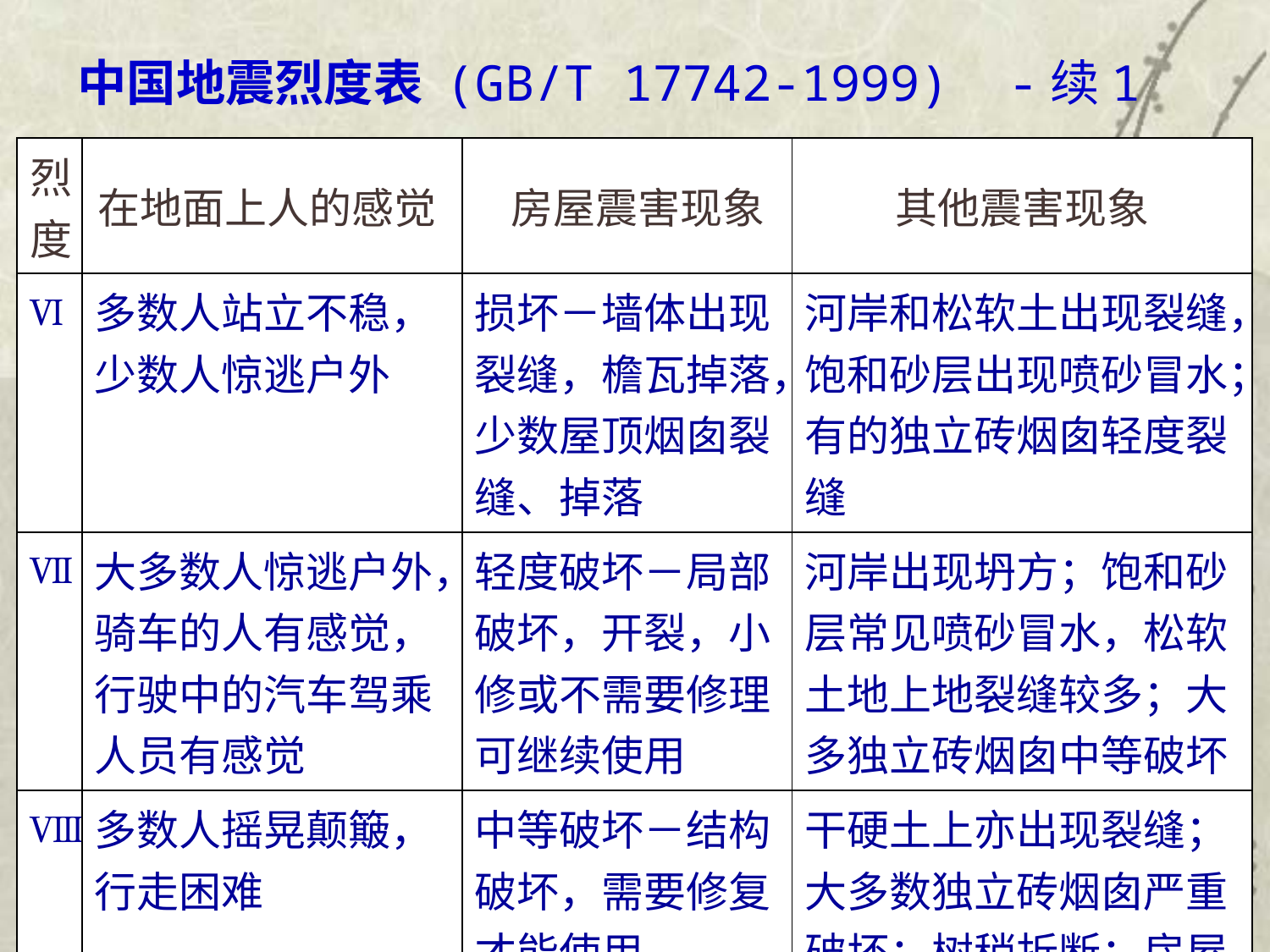

中国地震烈度表 (GB/T 17742-1999)  -续1
| 烈度 | 在地面上人的感觉 | 房屋震害现象 | 其他震害现象 |
| --- | --- | --- | --- |
| Ⅵ | 多数人站立不稳，少数人惊逃户外 | 损坏－墙体出现裂缝，檐瓦掉落，少数屋顶烟囱裂缝、掉落 | 河岸和松软土出现裂缝，饱和砂层出现喷砂冒水；有的独立砖烟囱轻度裂缝 |
| Ⅶ | 大多数人惊逃户外，骑车的人有感觉，行驶中的汽车驾乘人员有感觉 | 轻度破坏－局部破坏，开裂，小修或不需要修理可继续使用 | 河岸出现坍方；饱和砂层常见喷砂冒水，松软土地上地裂缝较多；大多独立砖烟囱中等破坏 |
| Ⅷ | 多数人摇晃颠簸，行走困难 | 中等破坏－结构破坏，需要修复才能使用 | 干硬土上亦出现裂缝；大多数独立砖烟囱严重破坏；树稍折断；房屋破坏导致人畜伤亡 |